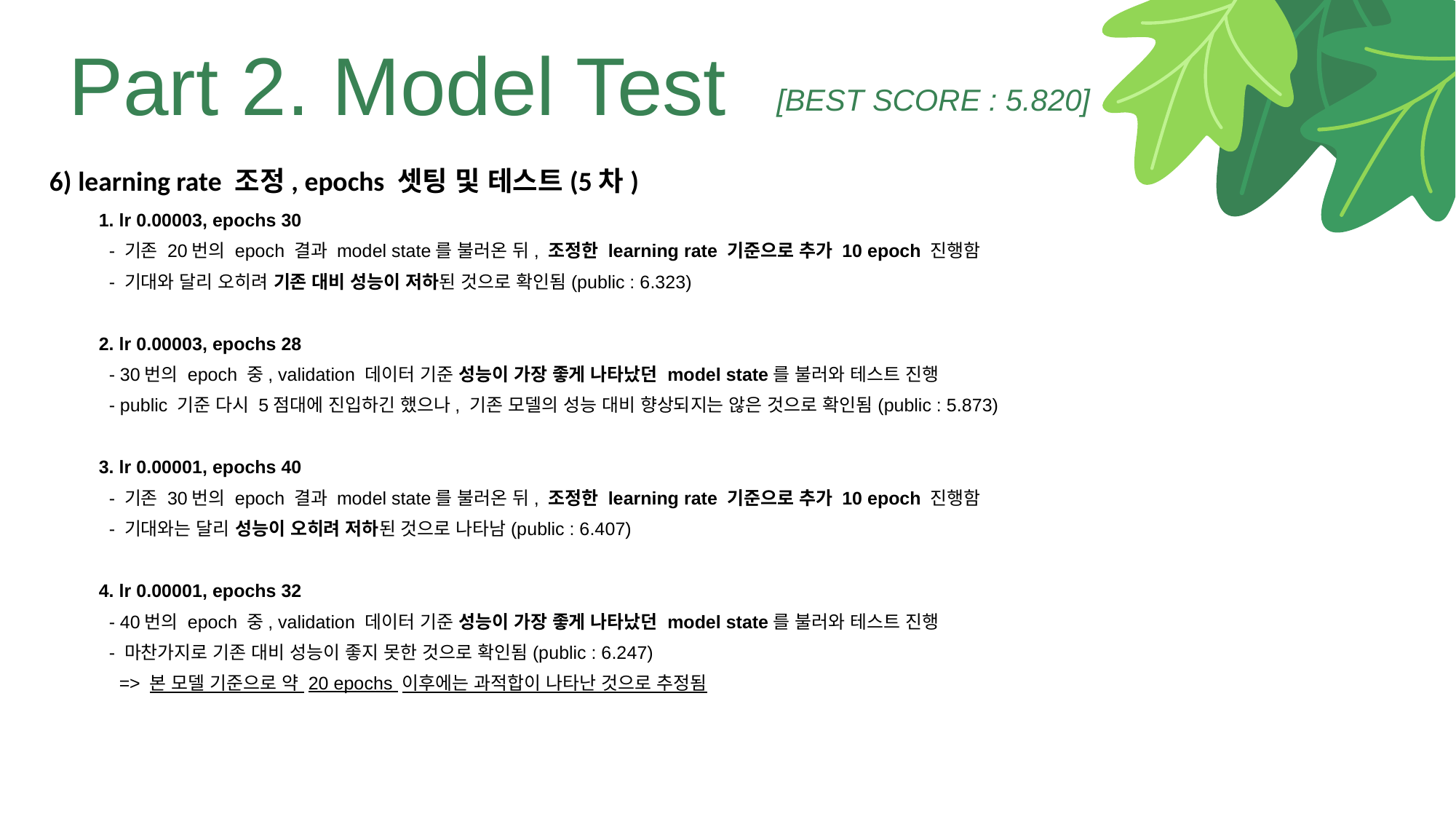

Part 2. Model Test
[BEST SCORE : 5.820]
6) learning rate 조정, epochs 셋팅 및 테스트(5차)
1. lr 0.00003, epochs 30
  - 기존 20번의 epoch 결과 model state를 불러온 뒤, 조정한 learning rate 기준으로 추가 10 epoch 진행함
  - 기대와 달리 오히려 기존 대비 성능이 저하된 것으로 확인됨(public : 6.323)

2. lr 0.00003, epochs 28
  - 30번의 epoch 중, validation 데이터 기준 성능이 가장 좋게 나타났던 model state를 불러와 테스트 진행
  - public 기준 다시 5점대에 진입하긴 했으나, 기존 모델의 성능 대비 향상되지는 않은 것으로 확인됨(public : 5.873)

3. lr 0.00001, epochs 40
  - 기존 30번의 epoch 결과 model state를 불러온 뒤, 조정한 learning rate 기준으로 추가 10 epoch 진행함
  - 기대와는 달리 성능이 오히려 저하된 것으로 나타남(public : 6.407)

4. lr 0.00001, epochs 32
  - 40번의 epoch 중, validation 데이터 기준 성능이 가장 좋게 나타났던 model state를 불러와 테스트 진행
  - 마찬가지로 기존 대비 성능이 좋지 못한 것으로 확인됨(public : 6.247)
    => 본 모델 기준으로 약 20 epochs 이후에는 과적합이 나타난 것으로 추정됨